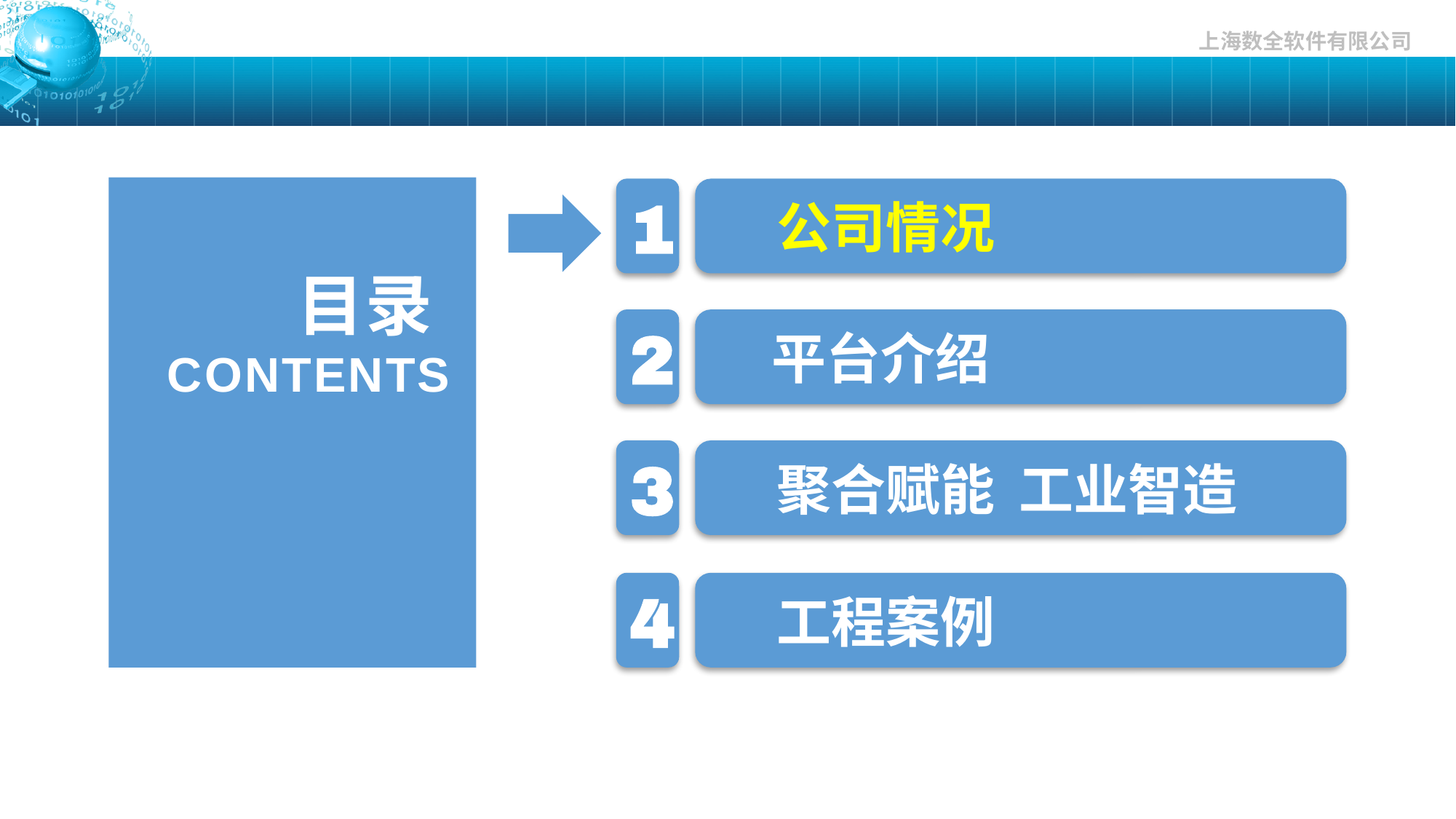

公司情况
1

目录
CONTENTS

平台介绍
2

聚合赋能  工业智造
3

工程案例
4